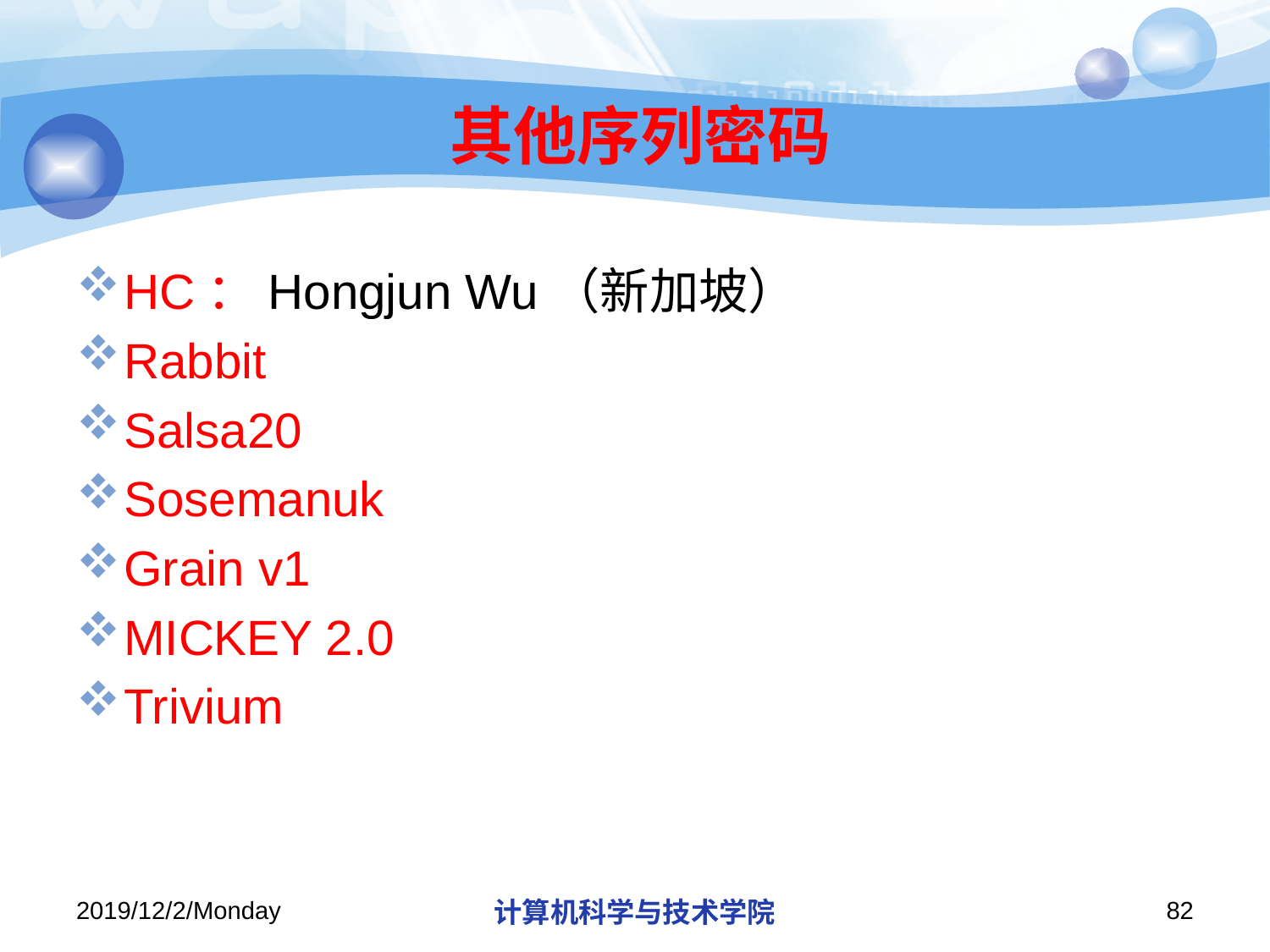

# 其他序列密码
HC：Hongjun Wu（新加坡）
Rabbit
Salsa20
Sosemanuk
Grain v1
MICKEY 2.0
Trivium
2019/12/2/Monday
计算机科学与技术学院
82